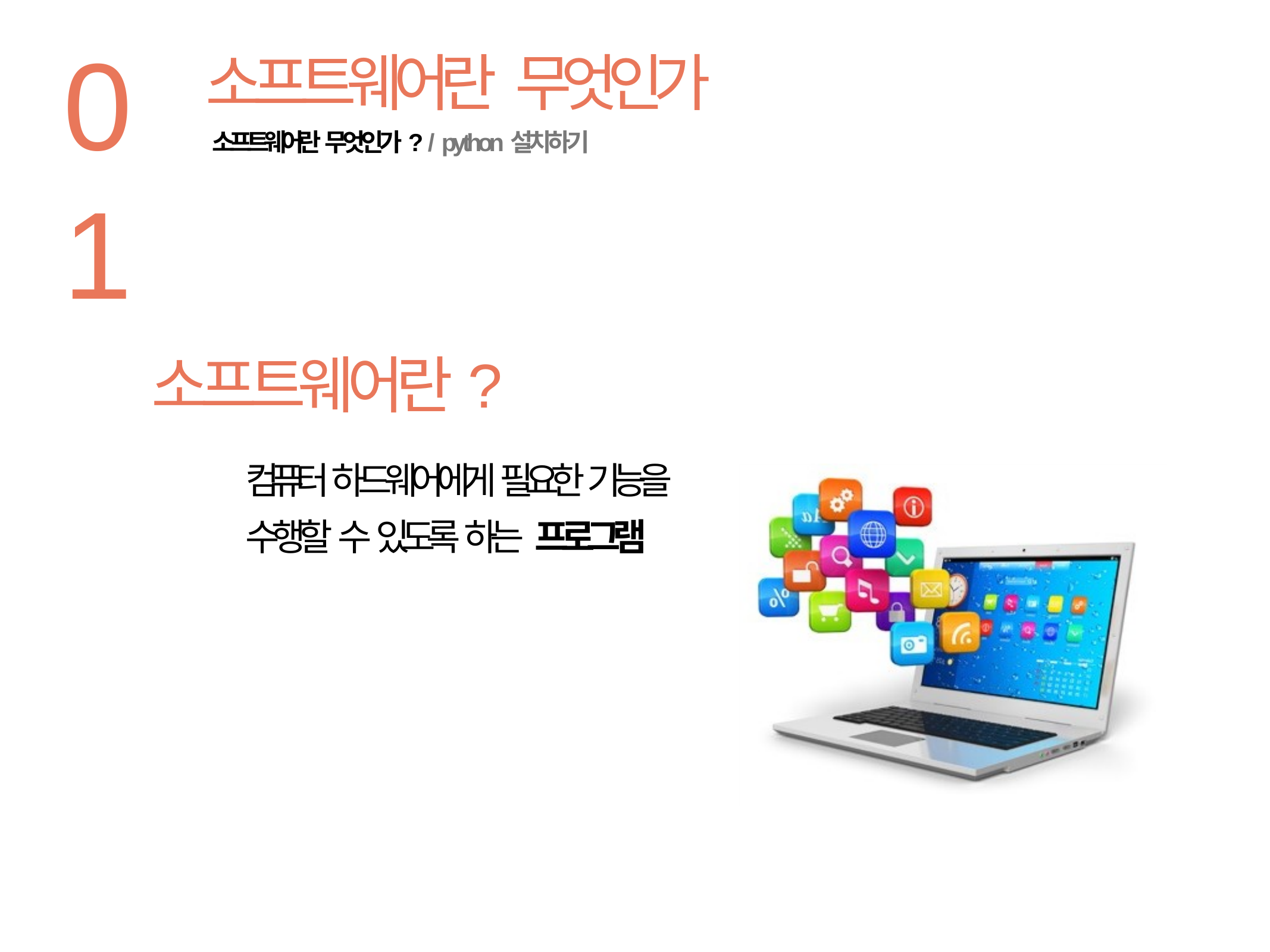

01
# 소프트웨어란 무엇인가
소프트웨어란  무엇인가?  / python설치하기
소프트웨어란?
컴퓨터 하드웨어에게 필요한 기능을  수행할  수  있도록  하는 프로그램